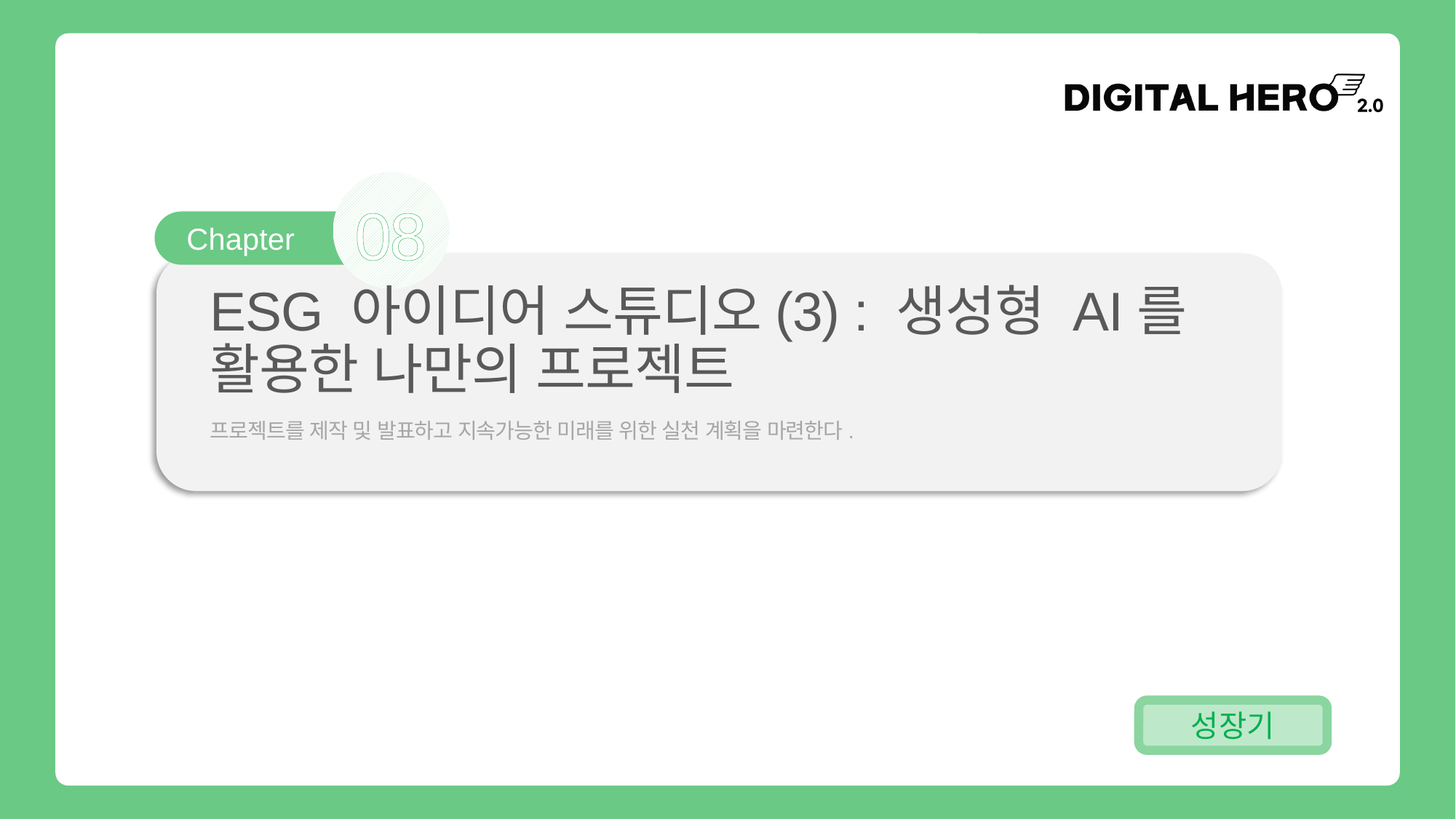

08
ESG 아이디어 스튜디오(3) : 생성형 AI를 활용한 나만의 프로젝트
프로젝트를 제작 및 발표하고 지속가능한 미래를 위한 실천 계획을 마련한다.
성장기